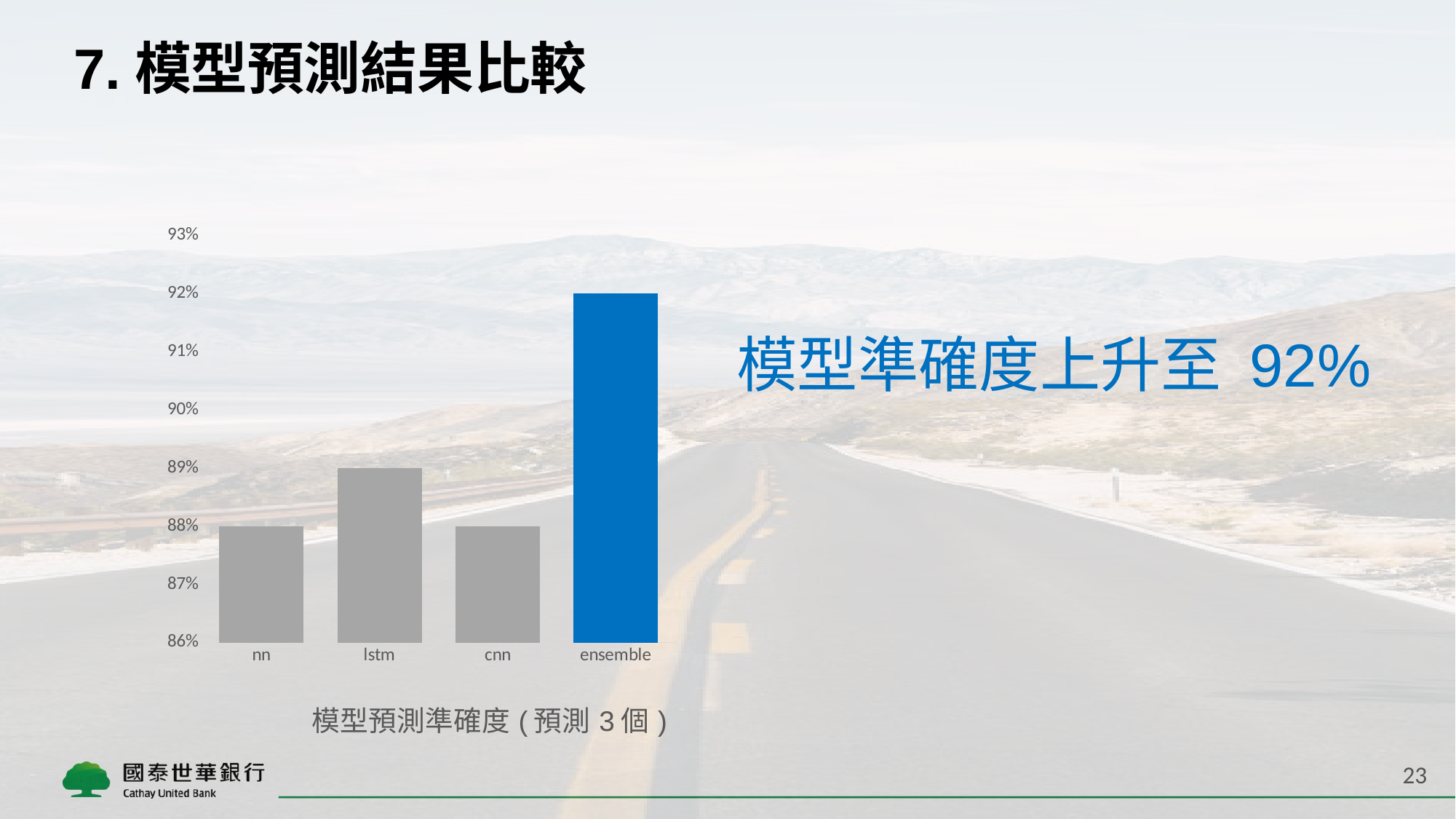

# 7.模型預測結果比較

### Chart: 模型預測準確度(預測3個)

| Category | 數列 1 |
|---|---|
| nn | 0.88 |
| lstm | 0.89 |
| cnn | 0.88 |
| ensemble | 0.92 |
模型準確度上升至 92%
23